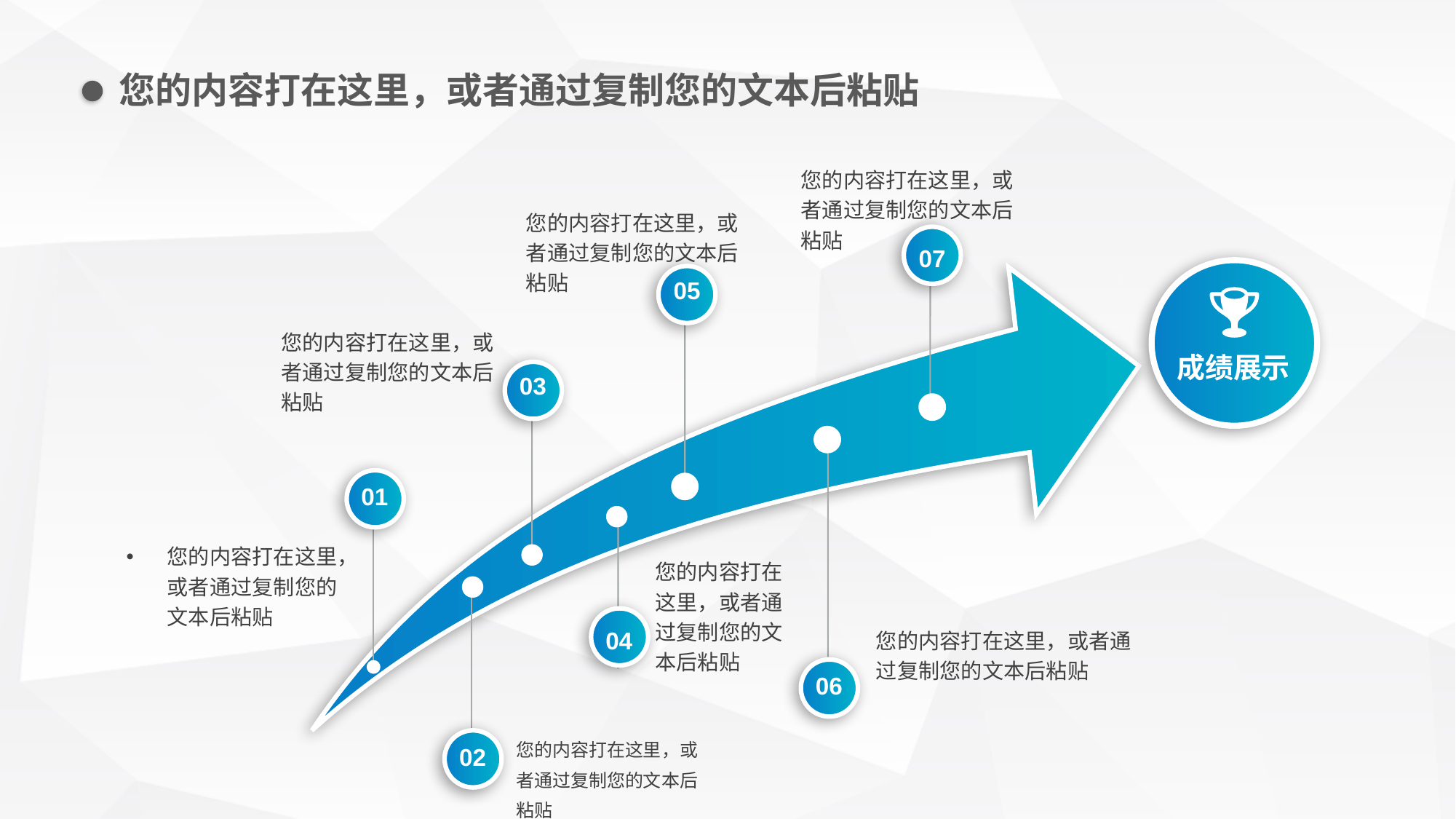

您的内容打在这里，或者通过复制您的文本后粘贴

您的内容打在这里，或者通过复制您的文本后粘贴
您的内容打在这里，或者通过复制您的文本后粘贴

07

05

您的内容打在这里，或者通过复制您的文本后粘贴
成绩展示

03

06

01

04
您的内容打在这里，或者通过复制您的文本后粘贴
您的内容打在这里，或者通过复制您的文本后粘贴

02
您的内容打在这里，或者通过复制您的文本后粘贴
您的内容打在这里，或者通过复制您的文本后粘贴